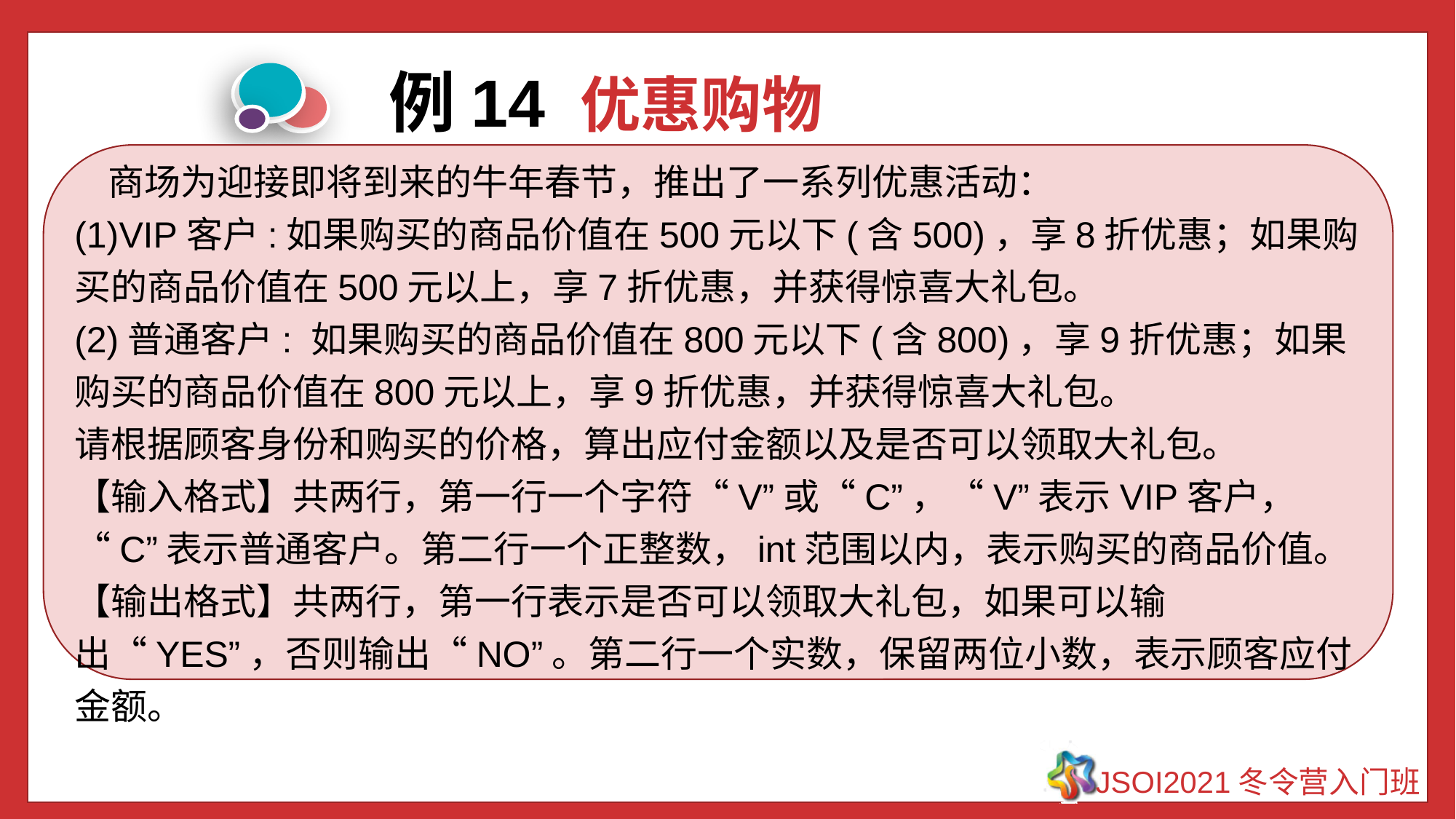

例14 优惠购物

   商场为迎接即将到来的牛年春节，推出了一系列优惠活动：
(1)VIP客户:如果购买的商品价值在500元以下(含500)，享8折优惠；如果购买的商品价值在500元以上，享7折优惠，并获得惊喜大礼包。
(2)普通客户: 如果购买的商品价值在800元以下(含800)，享9折优惠；如果购买的商品价值在800元以上，享9折优惠，并获得惊喜大礼包。
请根据顾客身份和购买的价格，算出应付金额以及是否可以领取大礼包。
【输入格式】共两行，第一行一个字符“V”或“C”，“V”表示VIP客户，“C”表示普通客户。第二行一个正整数，int范围以内，表示购买的商品价值。
【输出格式】共两行，第一行表示是否可以领取大礼包，如果可以输出“YES”，否则输出“NO”。第二行一个实数，保留两位小数，表示顾客应付金额。